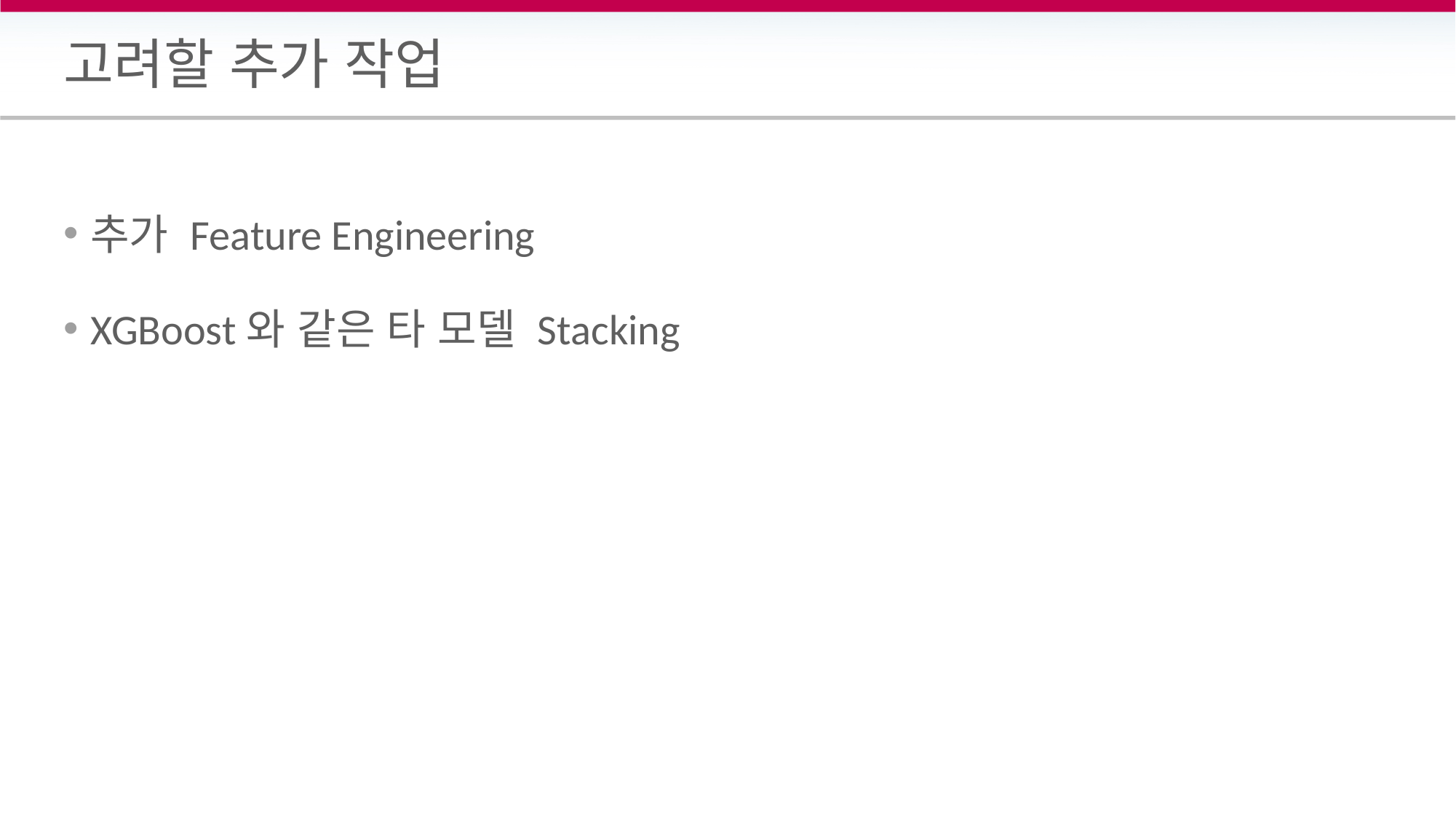

# 고려할 추가 작업
추가 Feature Engineering
XGBoost와 같은 타 모델 Stacking